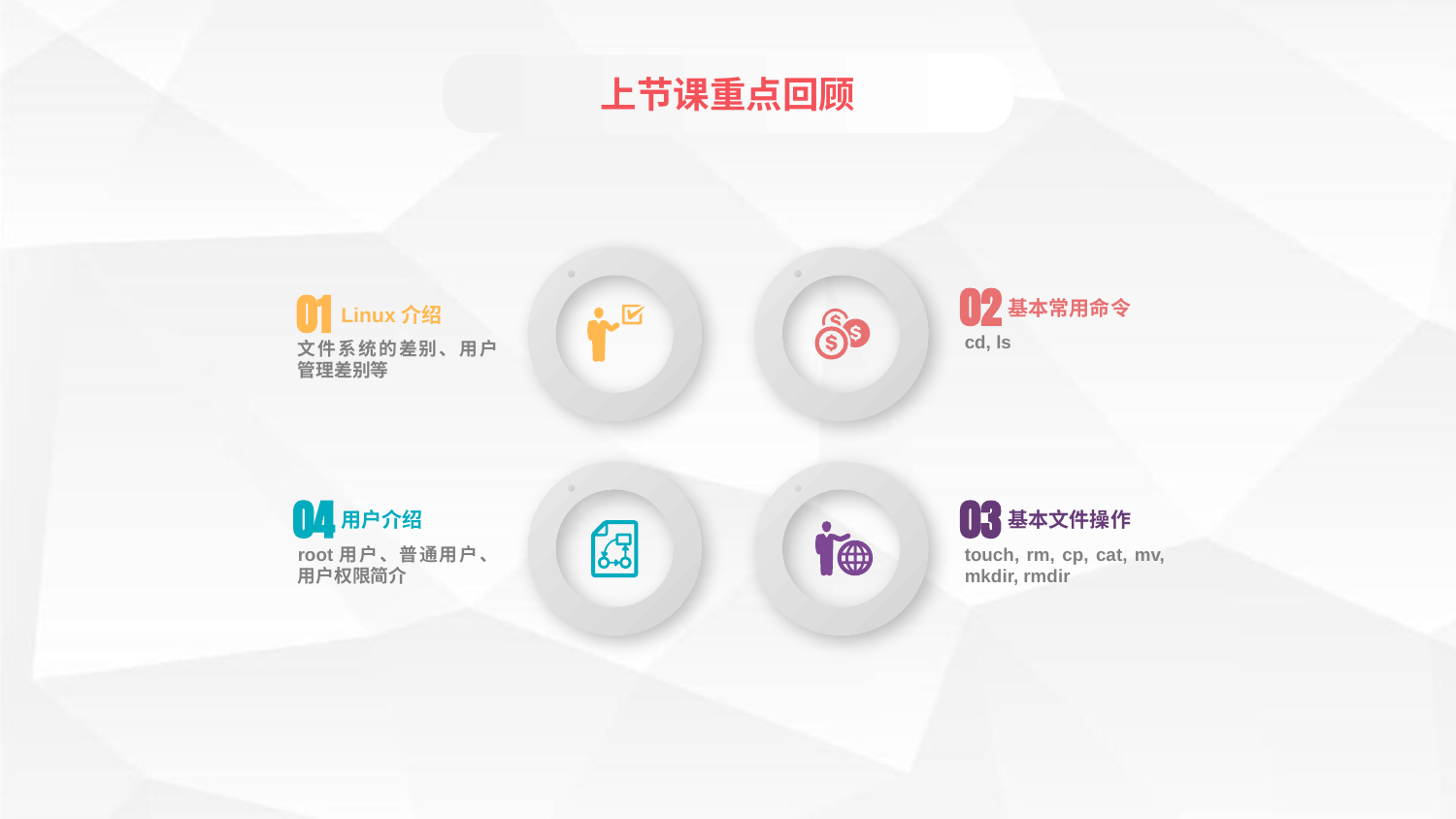

上节课重点回顾

02
基本常用命令
cd, ls
01
Linux介绍
文件系统的差别、用户管理差别等

04
用户介绍
root用户、普通用户、用户权限简介
03
基本文件操作
touch, rm, cp, cat, mv, mkdir, rmdir